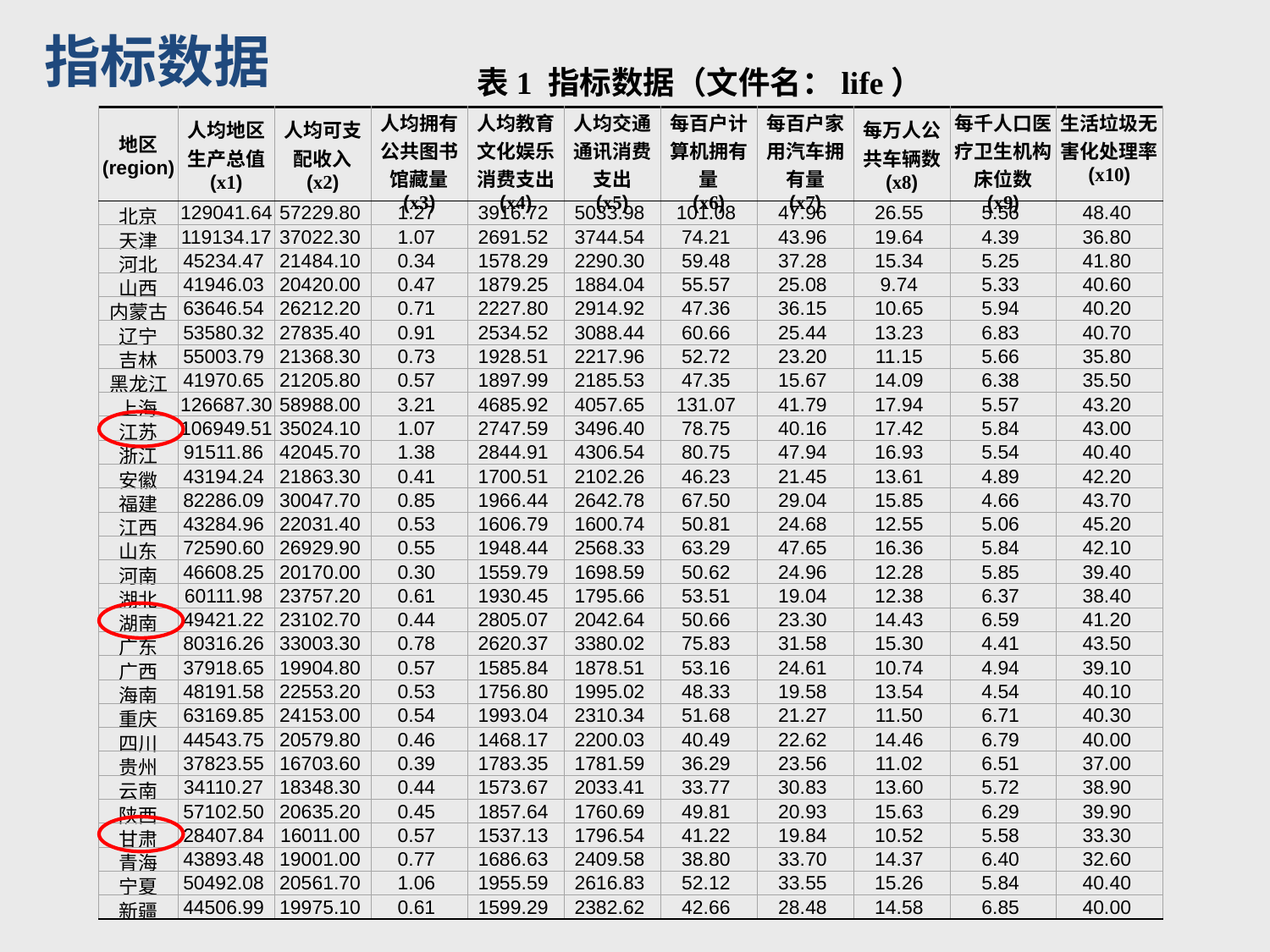

指标数据
表1 指标数据（文件名：life）
| 地区 (region) | 人均地区生产总值 (x1) | 人均可支配收入 (x2) | 人均拥有公共图书馆藏量 (x3) | 人均教育文化娱乐消费支出 (x4) | 人均交通通讯消费支出 (x5) | 每百户计算机拥有量 (x6) | 每百户家用汽车拥有量 (x7) | 每万人公共车辆数 (x8) | 每千人口医疗卫生机构床位数 (x9) | 生活垃圾无害化处理率 (x10) |
| --- | --- | --- | --- | --- | --- | --- | --- | --- | --- | --- |
| 北京 | 129041.64 | 57229.80 | 1.27 | 3916.72 | 5033.98 | 101.08 | 47.96 | 26.55 | 5.56 | 48.40 |
| 天津 | 119134.17 | 37022.30 | 1.07 | 2691.52 | 3744.54 | 74.21 | 43.96 | 19.64 | 4.39 | 36.80 |
| 河北 | 45234.47 | 21484.10 | 0.34 | 1578.29 | 2290.30 | 59.48 | 37.28 | 15.34 | 5.25 | 41.80 |
| 山西 | 41946.03 | 20420.00 | 0.47 | 1879.25 | 1884.04 | 55.57 | 25.08 | 9.74 | 5.33 | 40.60 |
| 内蒙古 | 63646.54 | 26212.20 | 0.71 | 2227.80 | 2914.92 | 47.36 | 36.15 | 10.65 | 5.94 | 40.20 |
| 辽宁 | 53580.32 | 27835.40 | 0.91 | 2534.52 | 3088.44 | 60.66 | 25.44 | 13.23 | 6.83 | 40.70 |
| 吉林 | 55003.79 | 21368.30 | 0.73 | 1928.51 | 2217.96 | 52.72 | 23.20 | 11.15 | 5.66 | 35.80 |
| 黑龙江 | 41970.65 | 21205.80 | 0.57 | 1897.99 | 2185.53 | 47.35 | 15.67 | 14.09 | 6.38 | 35.50 |
| 上海 | 126687.30 | 58988.00 | 3.21 | 4685.92 | 4057.65 | 131.07 | 41.79 | 17.94 | 5.57 | 43.20 |
| 江苏 | 106949.51 | 35024.10 | 1.07 | 2747.59 | 3496.40 | 78.75 | 40.16 | 17.42 | 5.84 | 43.00 |
| 浙江 | 91511.86 | 42045.70 | 1.38 | 2844.91 | 4306.54 | 80.75 | 47.94 | 16.93 | 5.54 | 40.40 |
| 安徽 | 43194.24 | 21863.30 | 0.41 | 1700.51 | 2102.26 | 46.23 | 21.45 | 13.61 | 4.89 | 42.20 |
| 福建 | 82286.09 | 30047.70 | 0.85 | 1966.44 | 2642.78 | 67.50 | 29.04 | 15.85 | 4.66 | 43.70 |
| 江西 | 43284.96 | 22031.40 | 0.53 | 1606.79 | 1600.74 | 50.81 | 24.68 | 12.55 | 5.06 | 45.20 |
| 山东 | 72590.60 | 26929.90 | 0.55 | 1948.44 | 2568.33 | 63.29 | 47.65 | 16.36 | 5.84 | 42.10 |
| 河南 | 46608.25 | 20170.00 | 0.30 | 1559.79 | 1698.59 | 50.62 | 24.96 | 12.28 | 5.85 | 39.40 |
| 湖北 | 60111.98 | 23757.20 | 0.61 | 1930.45 | 1795.66 | 53.51 | 19.04 | 12.38 | 6.37 | 38.40 |
| 湖南 | 49421.22 | 23102.70 | 0.44 | 2805.07 | 2042.64 | 50.66 | 23.30 | 14.43 | 6.59 | 41.20 |
| 广东 | 80316.26 | 33003.30 | 0.78 | 2620.37 | 3380.02 | 75.83 | 31.58 | 15.30 | 4.41 | 43.50 |
| 广西 | 37918.65 | 19904.80 | 0.57 | 1585.84 | 1878.51 | 53.16 | 24.61 | 10.74 | 4.94 | 39.10 |
| 海南 | 48191.58 | 22553.20 | 0.53 | 1756.80 | 1995.02 | 48.33 | 19.58 | 13.54 | 4.54 | 40.10 |
| 重庆 | 63169.85 | 24153.00 | 0.54 | 1993.04 | 2310.34 | 51.68 | 21.27 | 11.50 | 6.71 | 40.30 |
| 四川 | 44543.75 | 20579.80 | 0.46 | 1468.17 | 2200.03 | 40.49 | 22.62 | 14.46 | 6.79 | 40.00 |
| 贵州 | 37823.55 | 16703.60 | 0.39 | 1783.35 | 1781.59 | 36.29 | 23.56 | 11.02 | 6.51 | 37.00 |
| 云南 | 34110.27 | 18348.30 | 0.44 | 1573.67 | 2033.41 | 33.77 | 30.83 | 13.60 | 5.72 | 38.90 |
| 陕西 | 57102.50 | 20635.20 | 0.45 | 1857.64 | 1760.69 | 49.81 | 20.93 | 15.63 | 6.29 | 39.90 |
| 甘肃 | 28407.84 | 16011.00 | 0.57 | 1537.13 | 1796.54 | 41.22 | 19.84 | 10.52 | 5.58 | 33.30 |
| 青海 | 43893.48 | 19001.00 | 0.77 | 1686.63 | 2409.58 | 38.80 | 33.70 | 14.37 | 6.40 | 32.60 |
| 宁夏 | 50492.08 | 20561.70 | 1.06 | 1955.59 | 2616.83 | 52.12 | 33.55 | 15.26 | 5.84 | 40.40 |
| 新疆 | 44506.99 | 19975.10 | 0.61 | 1599.29 | 2382.62 | 42.66 | 28.48 | 14.58 | 6.85 | 40.00 |